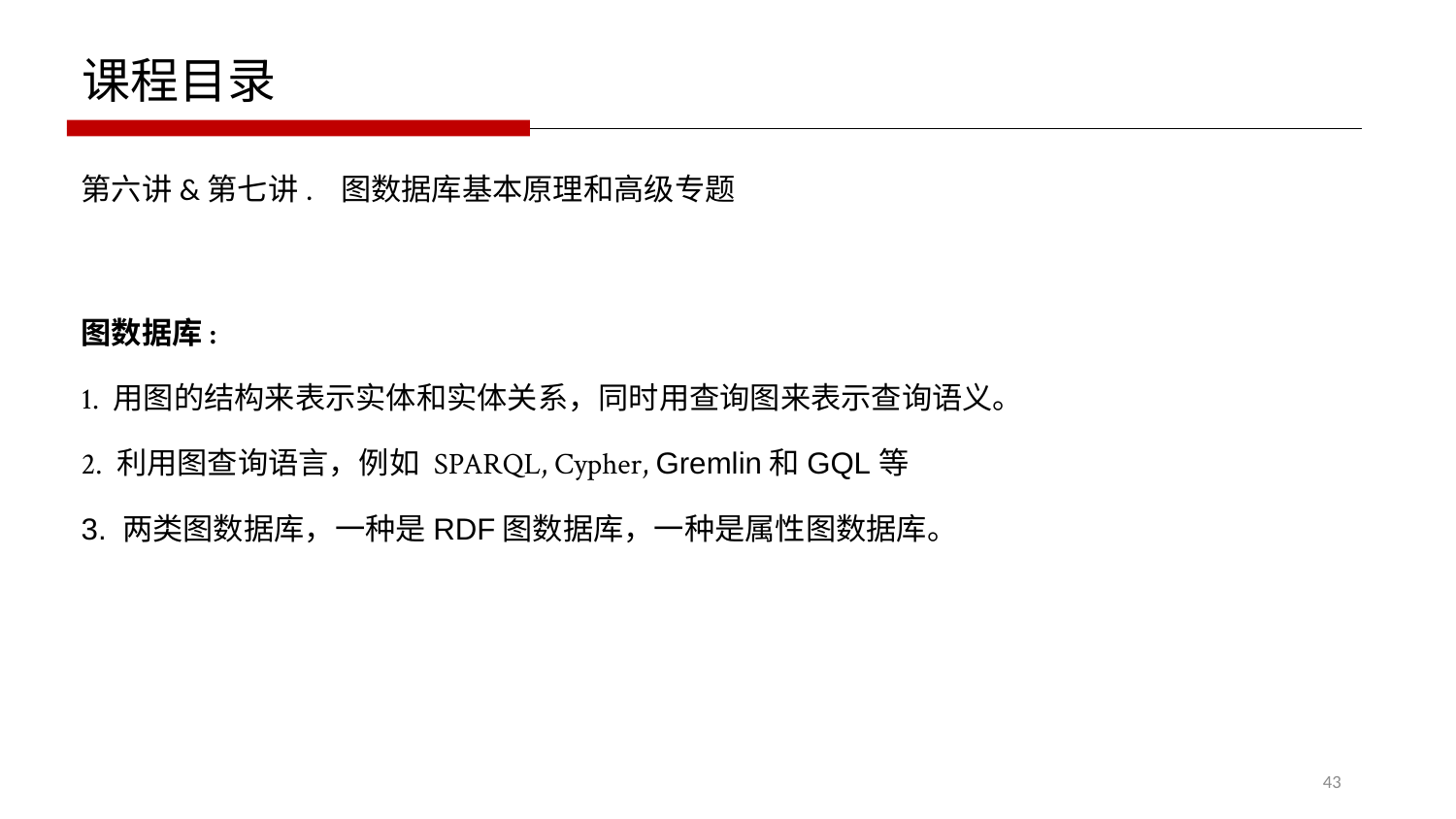

课程目录

第六讲&第七讲.   图数据库基本原理和高级专题
图数据库:
1. 用图的结构来表示实体和实体关系，同时用查询图来表示查询语义。

2. 利用图查询语言，例如 SPARQL, Cypher, Gremlin和GQL等
3. 两类图数据库，一种是RDF图数据库，一种是属性图数据库。

43